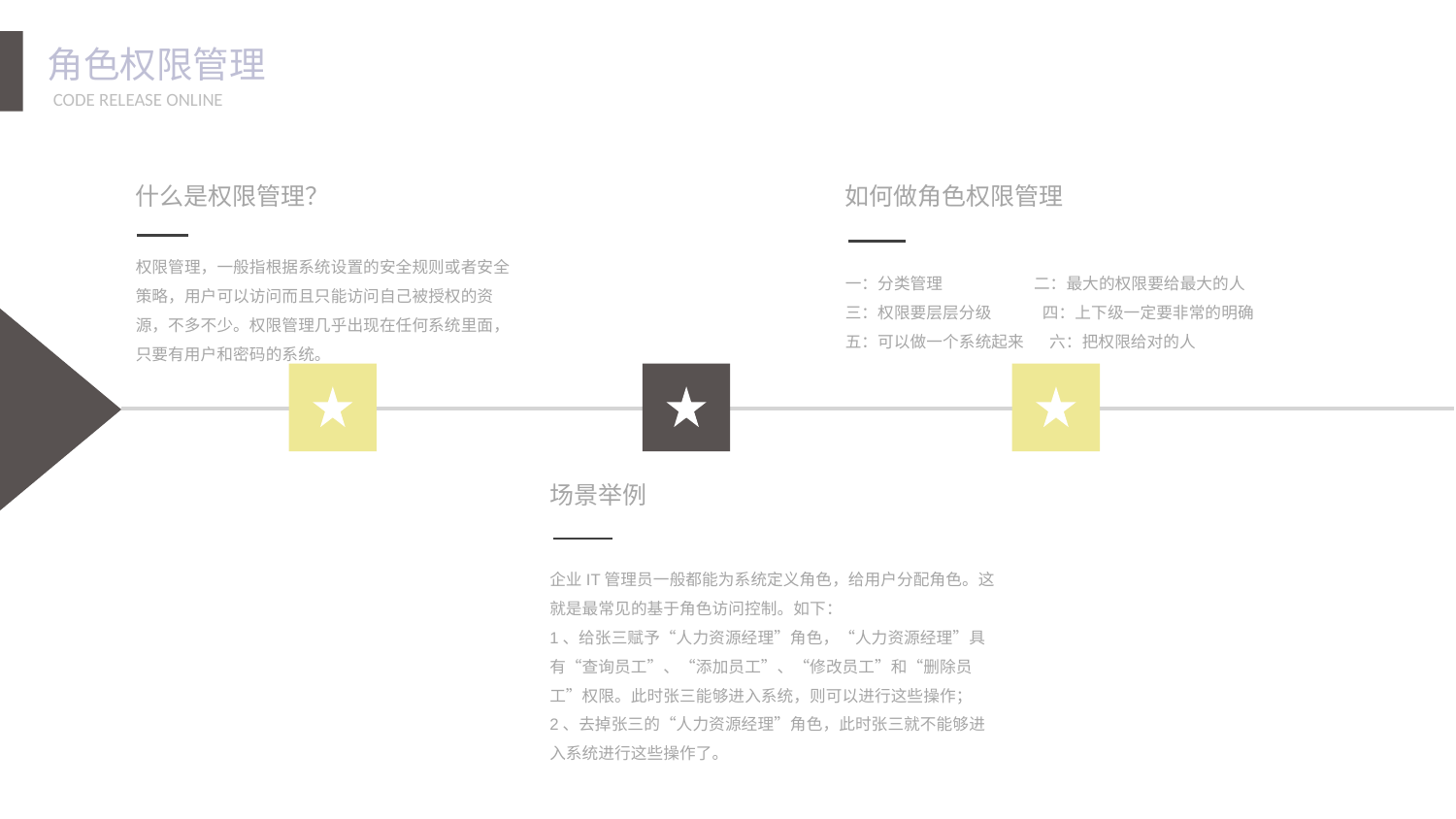

角色权限管理

什么是权限管理？

权限管理，一般指根据系统设置的安全规则或者安全策略，用户可以访问而且只能访问自己被授权的资源，不多不少。权限管理几乎出现在任何系统里面，只要有用户和密码的系统。
如何做角色权限管理

一：分类管理                         二：最大的权限要给最大的人
三：权限要层层分级              四：上下级一定要非常的明确
五：可以做一个系统起来       六：把权限给对的人

场景举例

企业IT管理员一般都能为系统定义角色，给用户分配角色。这就是最常见的基于角色访问控制。如下：
1、给张三赋予“人力资源经理”角色，“人力资源经理”具有“查询员工”、“添加员工”、“修改员工”和“删除员工”权限。此时张三能够进入系统，则可以进行这些操作；
2、去掉张三的“人力资源经理”角色，此时张三就不能够进入系统进行这些操作了。